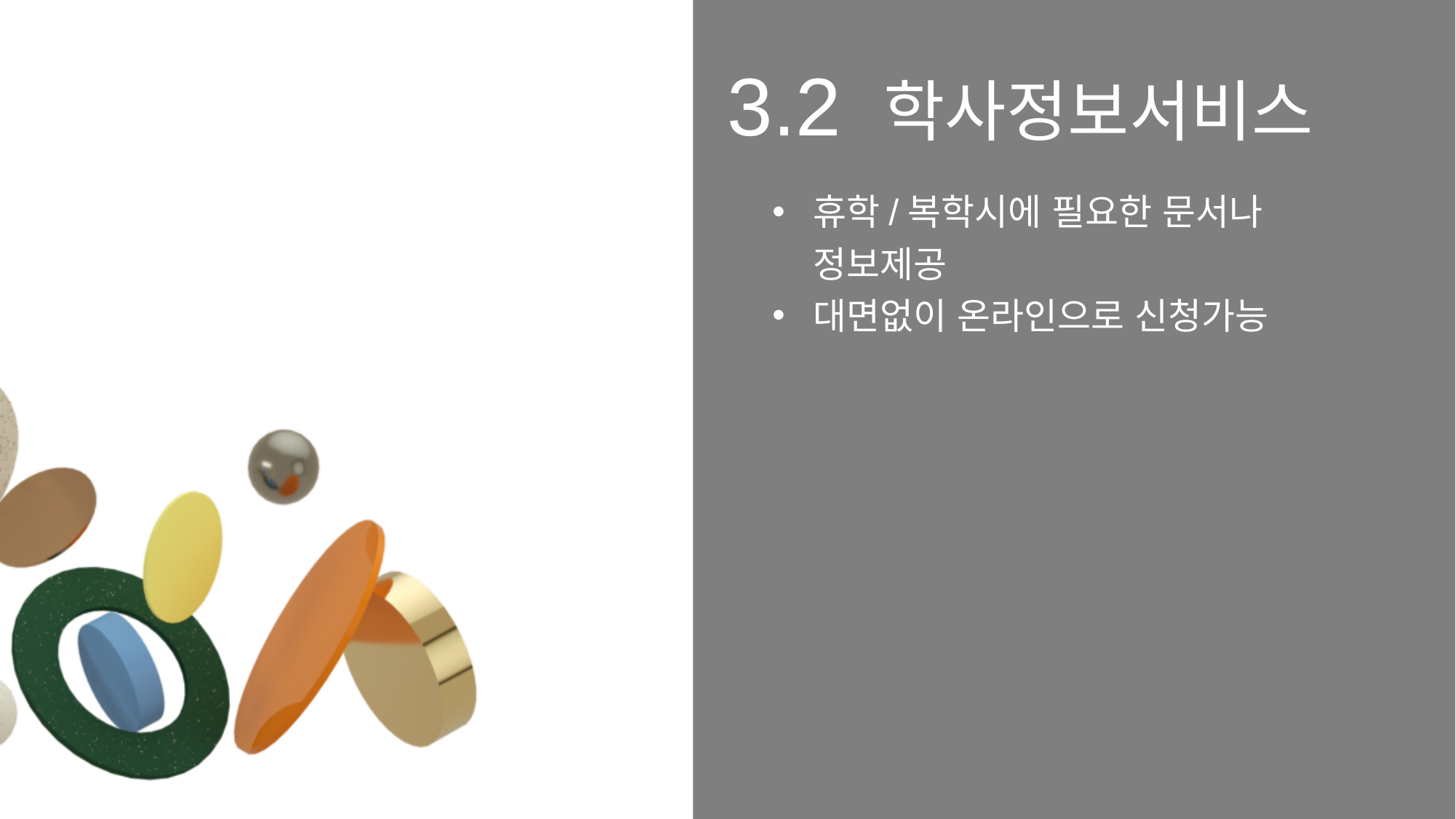

3.2 학사정보서비스
휴학/복학시에 필요한 문서나 정보제공
대면없이 온라인으로 신청가능